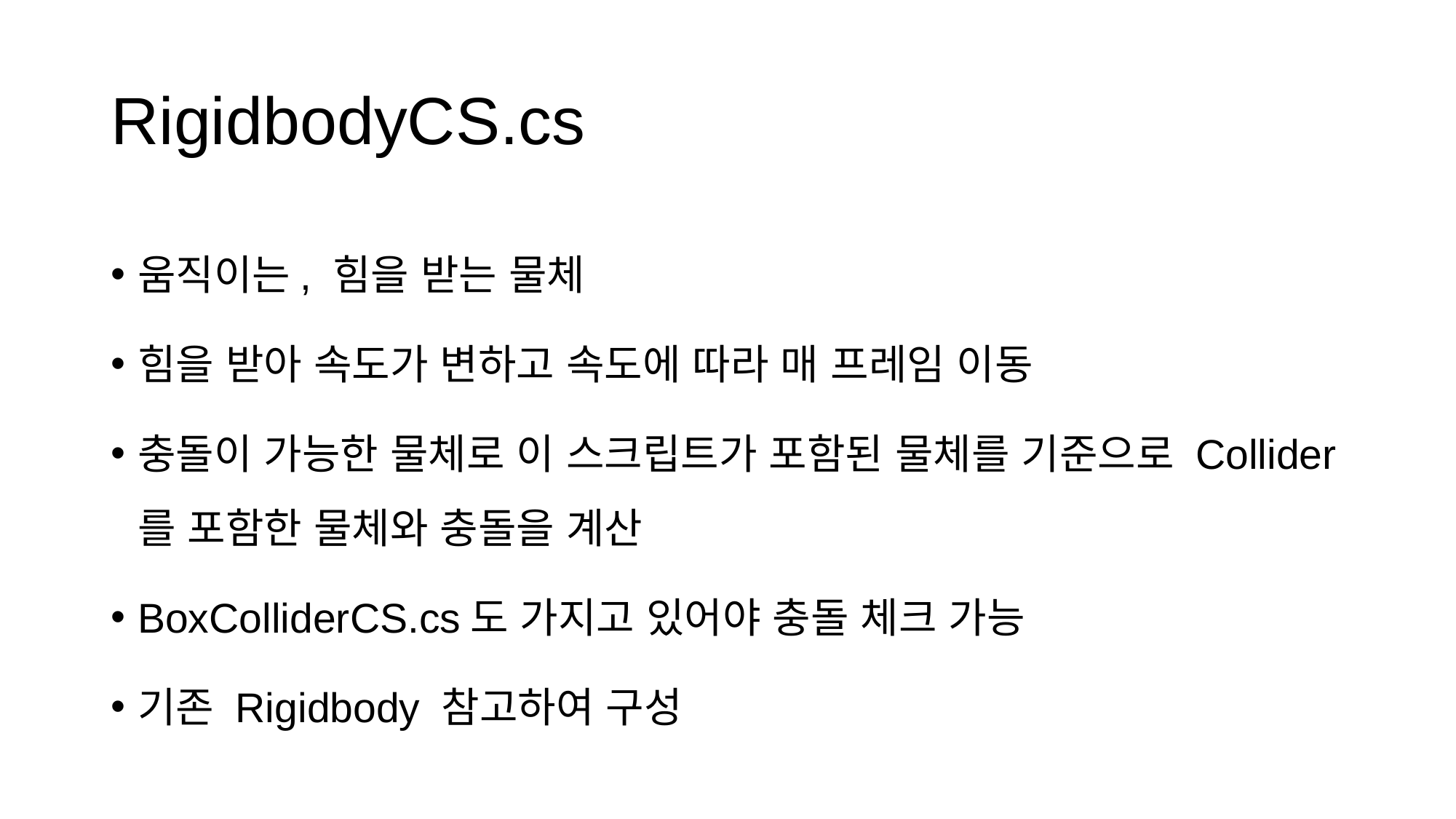

# RigidbodyCS.cs
움직이는, 힘을 받는 물체
힘을 받아 속도가 변하고 속도에 따라 매 프레임 이동
충돌이 가능한 물체로 이 스크립트가 포함된 물체를 기준으로 Collider를 포함한 물체와 충돌을 계산
BoxColliderCS.cs도 가지고 있어야 충돌 체크 가능
기존 Rigidbody 참고하여 구성